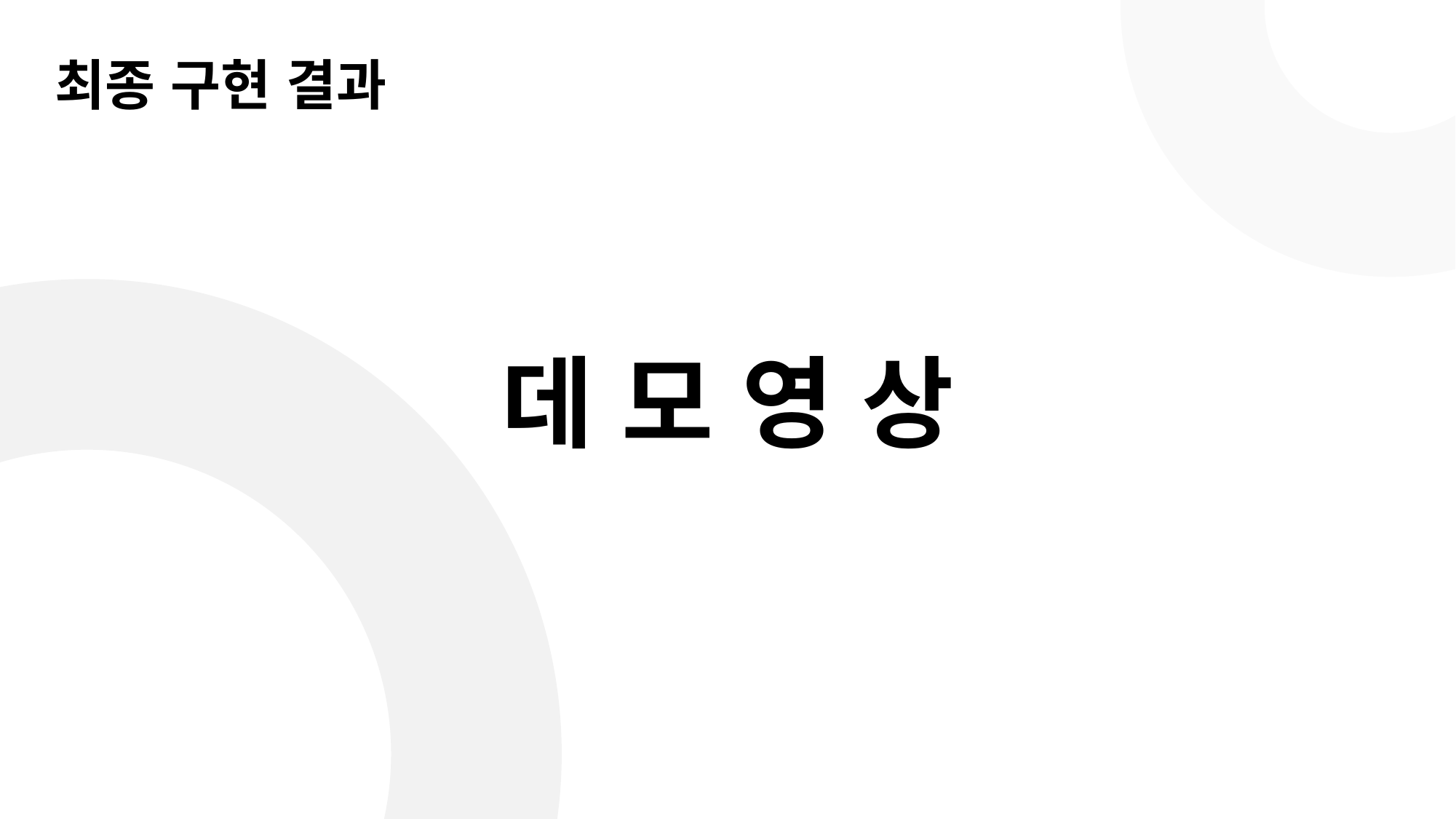

최종 구현 결과

데 모 영 상